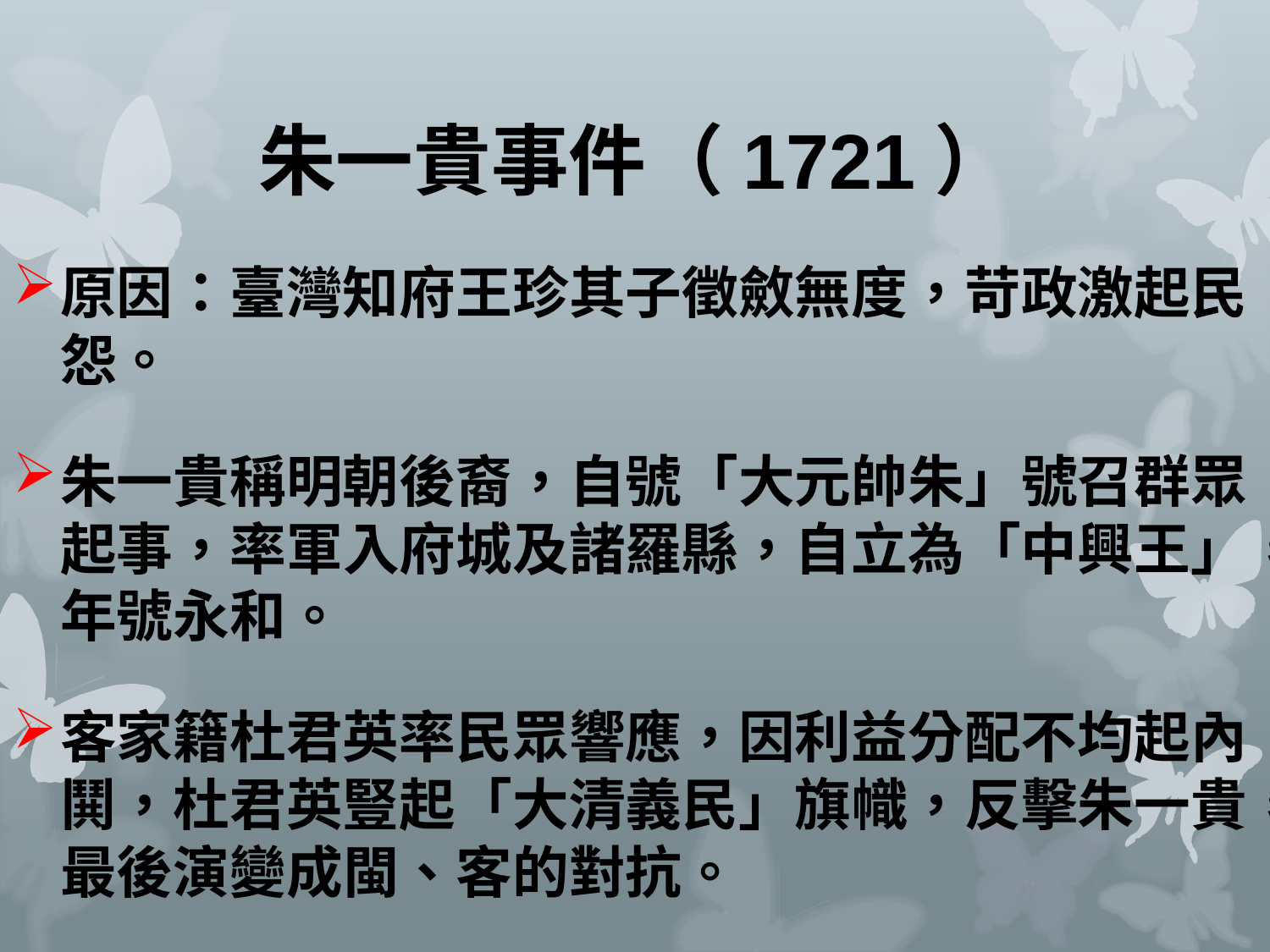

# 朱一貴事件（1721）
原因：臺灣知府王珍其子徵斂無度，苛政激起民怨。
朱一貴稱明朝後裔，自號「大元帥朱」號召群眾起事，率軍入府城及諸羅縣，自立為「中興王」，年號永和。
客家籍杜君英率民眾響應，因利益分配不均起內鬨，杜君英豎起「大清義民」旗幟，反擊朱一貴，最後演變成閩、客的對抗。